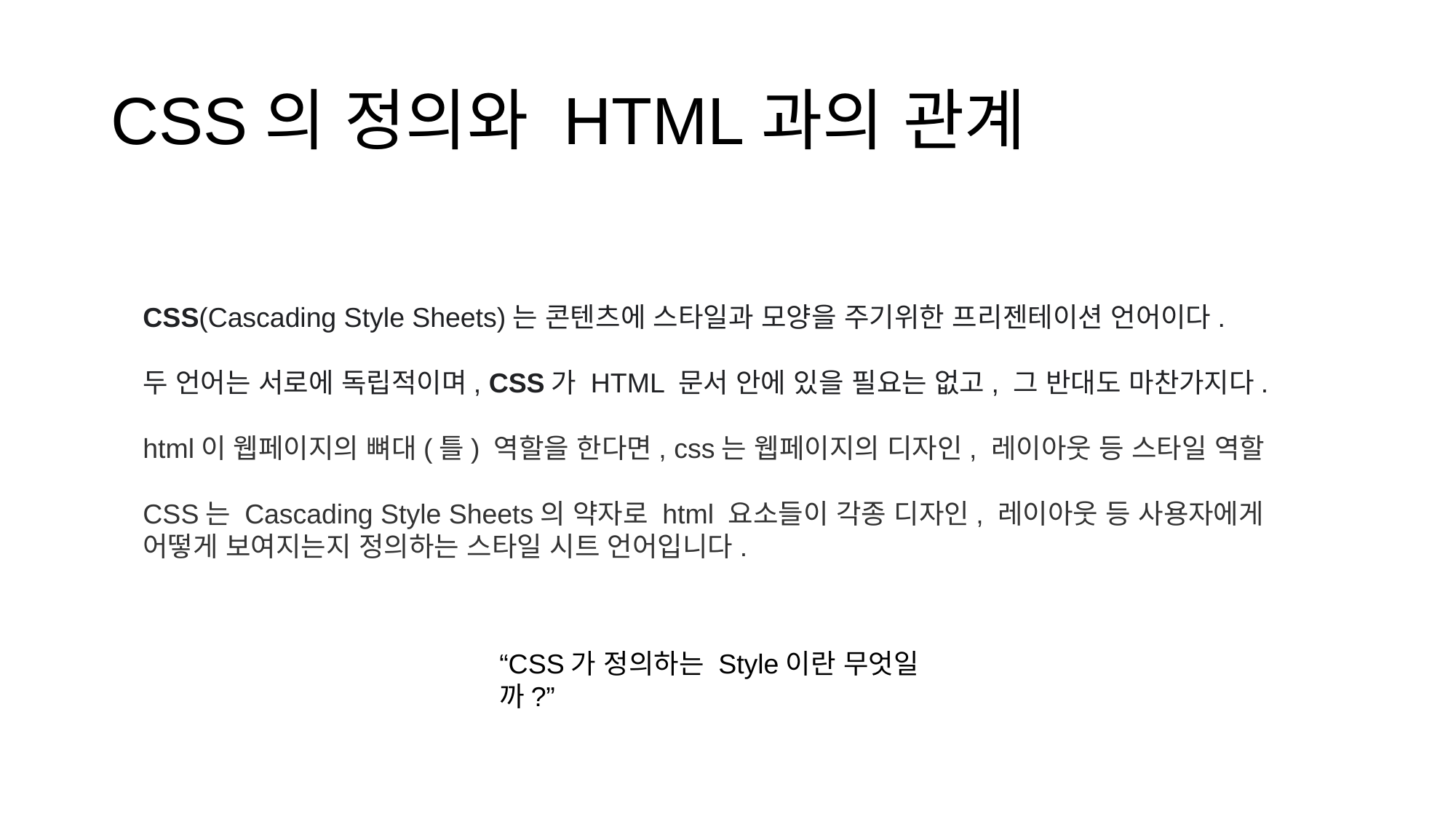

# CSS의 정의와 HTML과의 관계
CSS(Cascading Style Sheets)는 콘텐츠에 스타일과 모양을 주기위한 프리젠테이션 언어이다.

두 언어는 서로에 독립적이며, CSS가 HTML 문서 안에 있을 필요는 없고, 그 반대도 마찬가지다.

html이 웹페이지의 뼈대(틀) 역할을 한다면, css는 웹페이지의 디자인, 레이아웃 등 스타일 역할

CSS는 Cascading Style Sheets의 약자로 html 요소들이 각종 디자인, 레이아웃 등 사용자에게 어떻게 보여지는지 정의하는 스타일 시트 언어입니다.
“CSS가 정의하는 Style이란 무엇일까?”